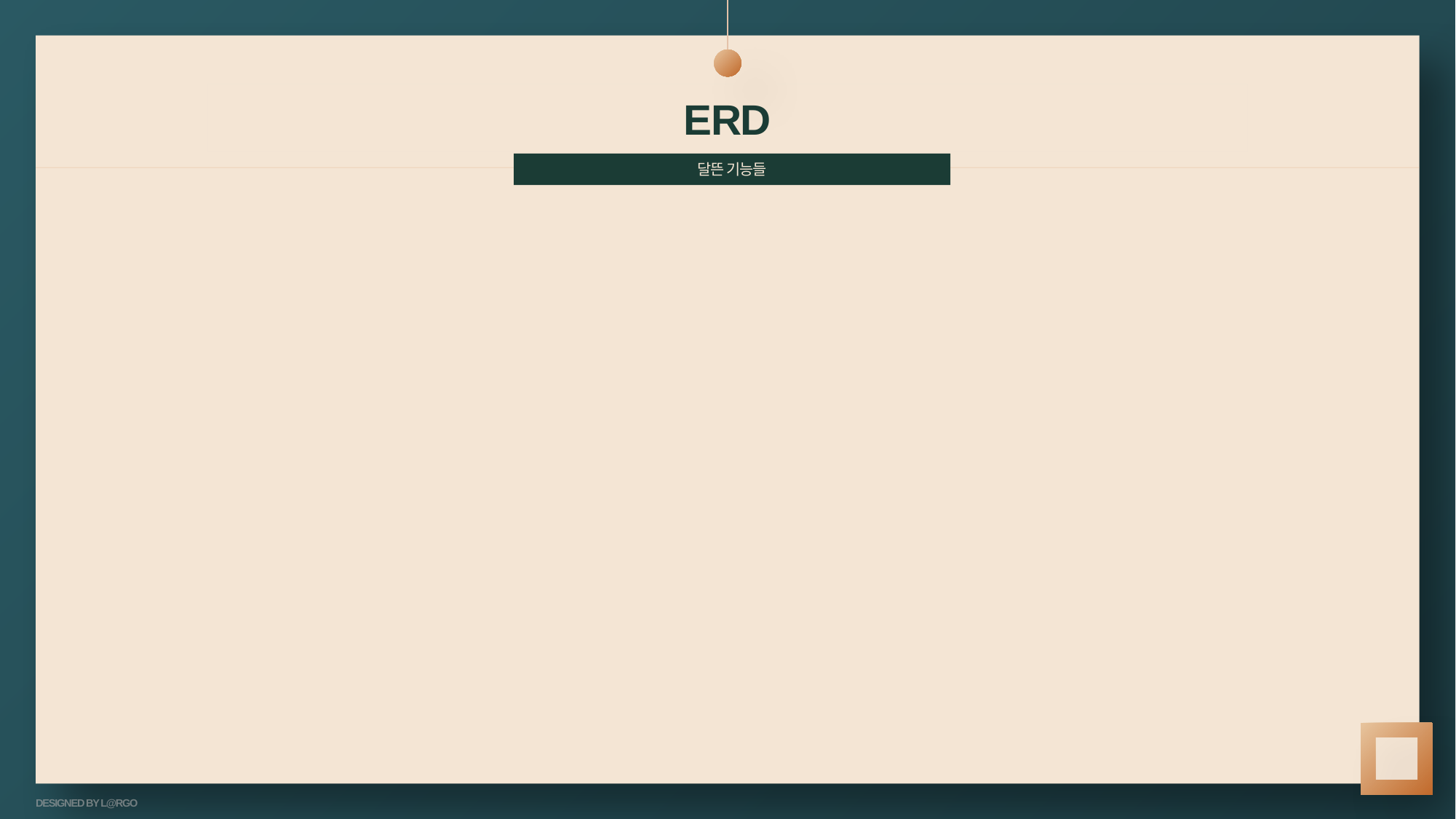

# ERD
달뜬 기능들
DESIGNED BY L@RGO